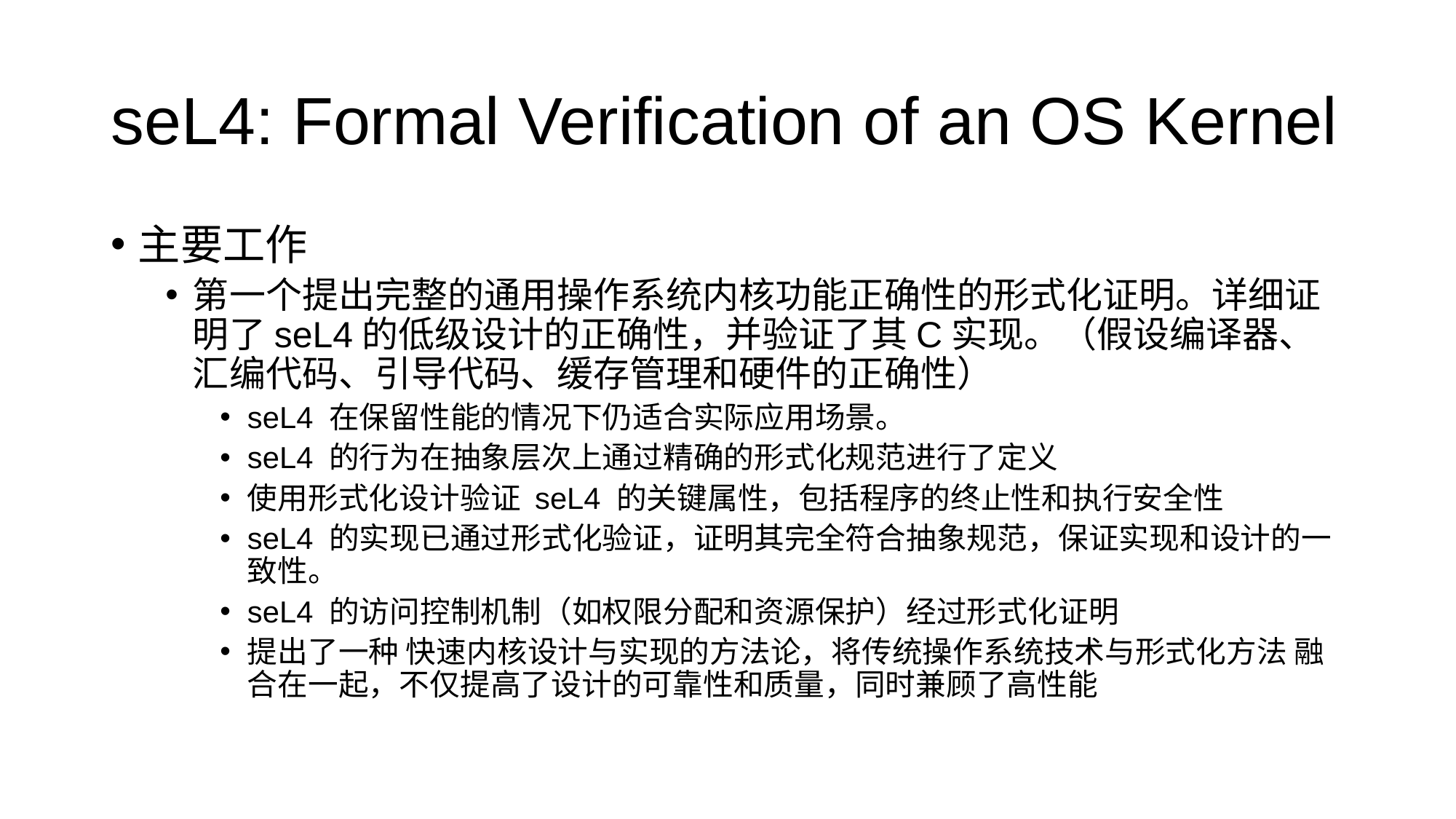

# seL4: Formal Verification of an OS Kernel
主要工作
第一个提出完整的通用操作系统内核功能正确性的形式化证明。详细证明了seL4的低级设计的正确性，并验证了其C实现。（假设编译器、汇编代码、引导代码、缓存管理和硬件的正确性）
seL4 在保留性能的情况下仍适合实际应用场景。
seL4 的行为在抽象层次上通过精确的形式化规范进行了定义
使用形式化设计验证 seL4 的关键属性，包括程序的终止性和执行安全性
seL4 的实现已通过形式化验证，证明其完全符合抽象规范，保证实现和设计的一致性。
seL4 的访问控制机制（如权限分配和资源保护）经过形式化证明
提出了一种 快速内核设计与实现的方法论，将传统操作系统技术与形式化方法 融合在一起，不仅提高了设计的可靠性和质量，同时兼顾了高性能